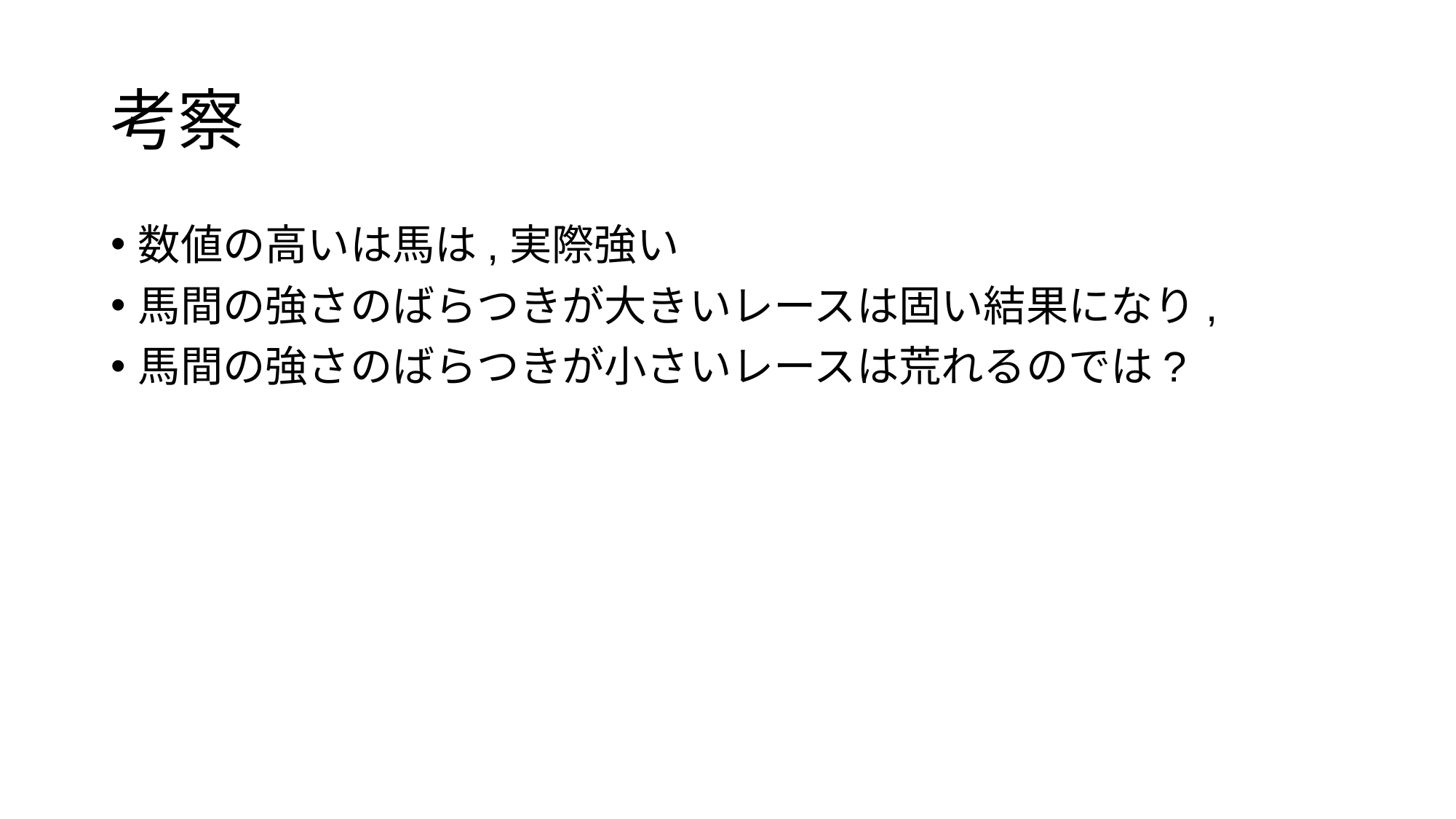

# 考察
数値の高いは馬は,実際強い
馬間の強さのばらつきが大きいレースは固い結果になり,
馬間の強さのばらつきが小さいレースは荒れるのでは?